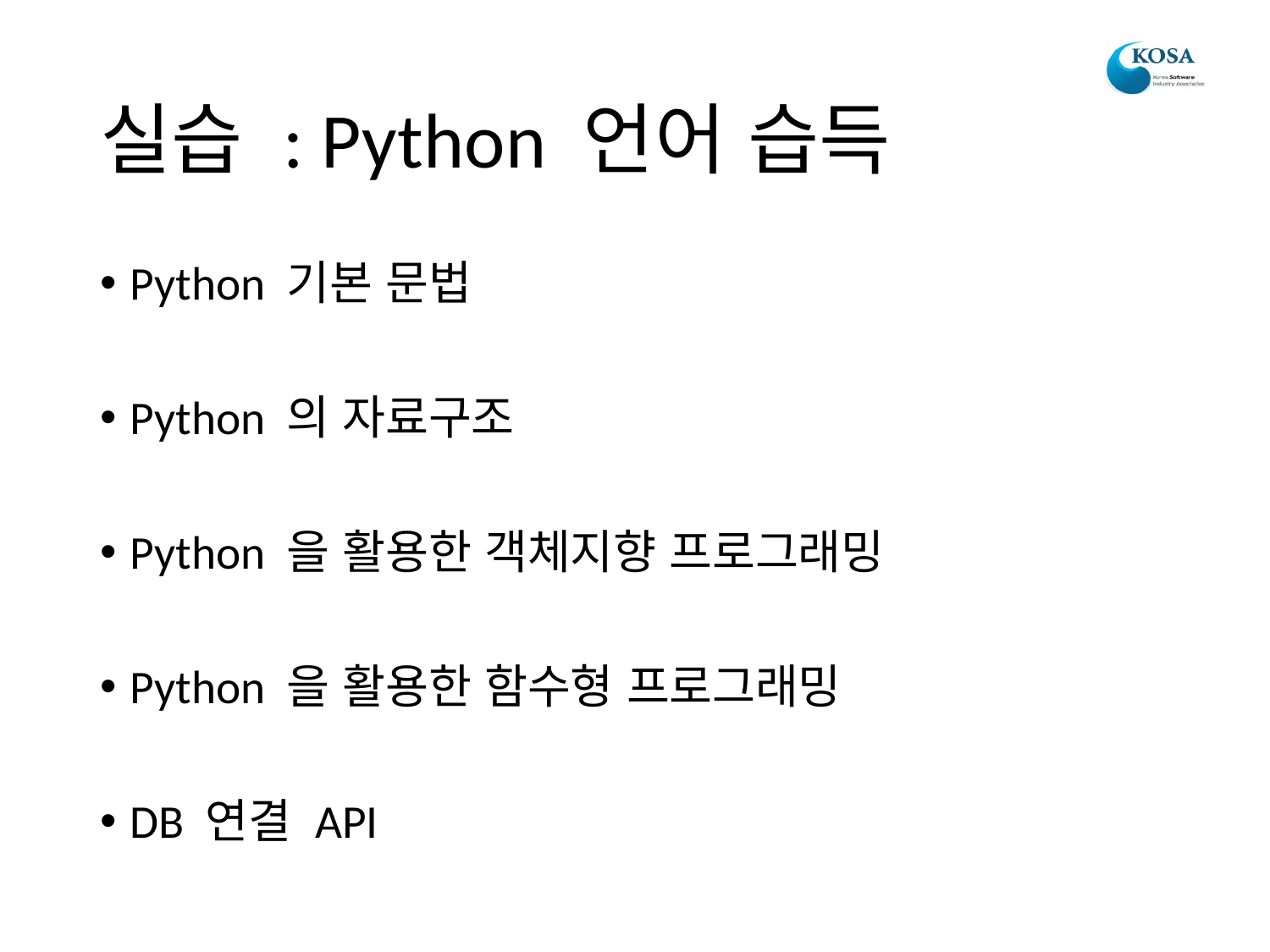

# 실습 : Python 언어 습득
Python 기본 문법

Python 의 자료구조

Python 을 활용한 객체지향 프로그래밍

Python 을 활용한 함수형 프로그래밍

DB 연결 API